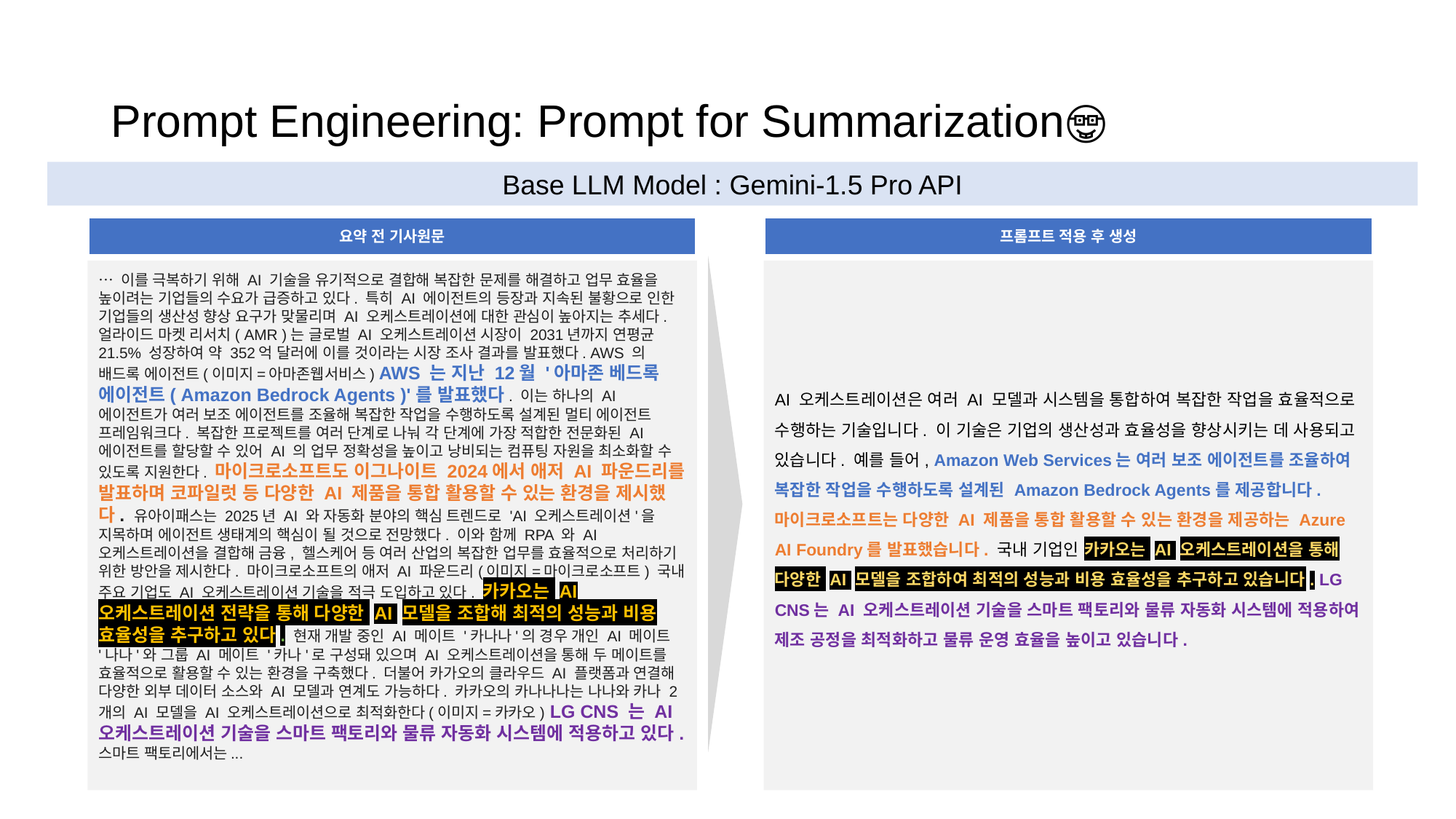

# Prompt Engineering: Prompt for Summarization🤓
Base LLM Model : Gemini-1.5 Pro API
요약 전 기사원문
프롬프트 적용 후 생성
… 이를 극복하기 위해 AI 기술을 유기적으로 결합해 복잡한 문제를 해결하고 업무 효율을 높이려는 기업들의 수요가 급증하고 있다. 특히 AI 에이전트의 등장과 지속된 불황으로 인한 기업들의 생산성 향상 요구가 맞물리며 AI 오케스트레이션에 대한 관심이 높아지는 추세다. 얼라이드 마켓 리서치( AMR )는 글로벌 AI 오케스트레이션 시장이 2031년까지 연평균 21.5% 성장하여 약 352억 달러에 이를 것이라는 시장 조사 결과를 발표했다. AWS 의 배드록 에이전트(이미지=아마존웹서비스) AWS 는 지난 12월 '아마존 베드록 에이전트( Amazon Bedrock Agents )'를 발표했다. 이는 하나의 AI 에이전트가 여러 보조 에이전트를 조율해 복잡한 작업을 수행하도록 설계된 멀티 에이전트 프레임워크다. 복잡한 프로젝트를 여러 단계로 나눠 각 단계에 가장 적합한 전문화된 AI 에이전트를 할당할 수 있어 AI 의 업무 정확성을 높이고 낭비되는 컴퓨팅 자원을 최소화할 수 있도록 지원한다. 마이크로소프트도 이그나이트 2024에서 애저 AI 파운드리를 발표하며 코파일럿 등 다양한 AI 제품을 통합 활용할 수 있는 환경을 제시했다. 유아이패스는 2025년 AI 와 자동화 분야의 핵심 트렌드로 'AI 오케스트레이션'을 지목하며 에이전트 생태계의 핵심이 될 것으로 전망했다. 이와 함께 RPA 와 AI 오케스트레이션을 결합해 금융, 헬스케어 등 여러 산업의 복잡한 업무를 효율적으로 처리하기 위한 방안을 제시한다. 마이크로소프트의 애저 AI 파운드리(이미지=마이크로소프트) 국내 주요 기업도 AI 오케스트레이션 기술을 적극 도입하고 있다. 카카오는 AI 오케스트레이션 전략을 통해 다양한 AI 모델을 조합해 최적의 성능과 비용 효율성을 추구하고 있다. 현재 개발 중인 AI 메이트 '카나나'의 경우 개인 AI 메이트 '나나'와 그룹 AI 메이트 '카나'로 구성돼 있으며 AI 오케스트레이션을 통해 두 메이트를 효율적으로 활용할 수 있는 환경을 구축했다. 더불어 카가오의 클라우드 AI 플랫폼과 연결해 다양한 외부 데이터 소스와 AI 모델과 연계도 가능하다. 카카오의 카나나나는 나나와 카나 2개의 AI 모델을 AI 오케스트레이션으로 최적화한다(이미지=카카오) LG CNS 는 AI 오케스트레이션 기술을 스마트 팩토리와 물류 자동화 시스템에 적용하고 있다. 스마트 팩토리에서는...
AI 오케스트레이션은 여러 AI 모델과 시스템을 통합하여 복잡한 작업을 효율적으로 수행하는 기술입니다. 이 기술은 기업의 생산성과 효율성을 향상시키는 데 사용되고 있습니다. 예를 들어, Amazon Web Services는 여러 보조 에이전트를 조율하여 복잡한 작업을 수행하도록 설계된 Amazon Bedrock Agents를 제공합니다. 마이크로소프트는 다양한 AI 제품을 통합 활용할 수 있는 환경을 제공하는 Azure AI Foundry를 발표했습니다. 국내 기업인 카카오는 AI 오케스트레이션을 통해 다양한 AI 모델을 조합하여 최적의 성능과 비용 효율성을 추구하고 있습니다. LG CNS는 AI 오케스트레이션 기술을 스마트 팩토리와 물류 자동화 시스템에 적용하여 제조 공정을 최적화하고 물류 운영 효율을 높이고 있습니다.